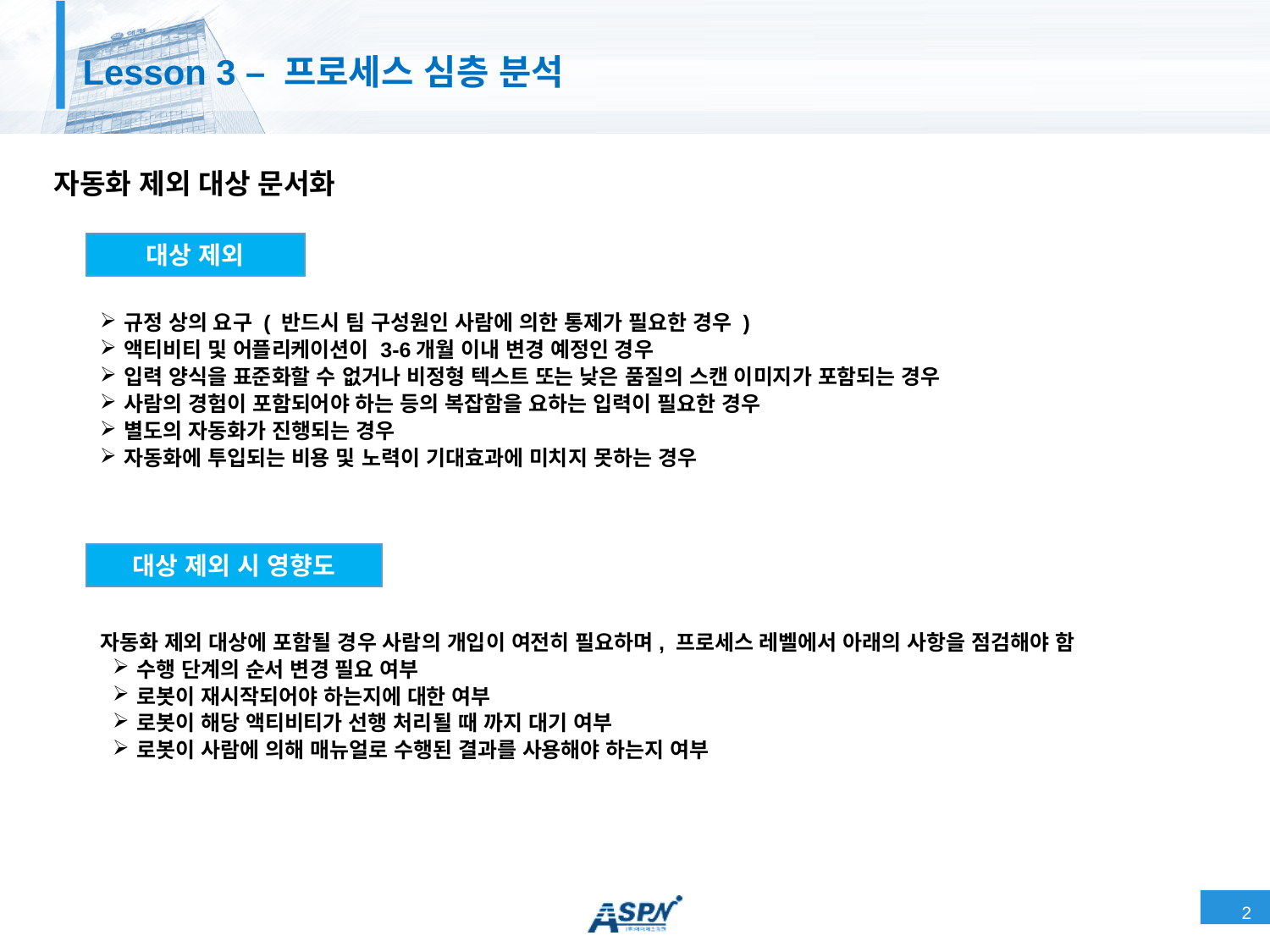

# Lesson 3 – 프로세스 심층 분석
자동화 제외 대상 문서화
대상 제외
규정 상의 요구 ( 반드시 팀 구성원인 사람에 의한 통제가 필요한 경우 )
액티비티 및 어플리케이션이 3-6개월 이내 변경 예정인 경우
입력 양식을 표준화할 수 없거나 비정형 텍스트 또는 낮은 품질의 스캔 이미지가 포함되는 경우
사람의 경험이 포함되어야 하는 등의 복잡함을 요하는 입력이 필요한 경우
별도의 자동화가 진행되는 경우
자동화에 투입되는 비용 및 노력이 기대효과에 미치지 못하는 경우
대상 제외 시 영향도
자동화 제외 대상에 포함될 경우 사람의 개입이 여전히 필요하며, 프로세스 레벨에서 아래의 사항을 점검해야 함
수행 단계의 순서 변경 필요 여부
로봇이 재시작되어야 하는지에 대한 여부
로봇이 해당 액티비티가 선행 처리될 때 까지 대기 여부
로봇이 사람에 의해 매뉴얼로 수행된 결과를 사용해야 하는지 여부
24